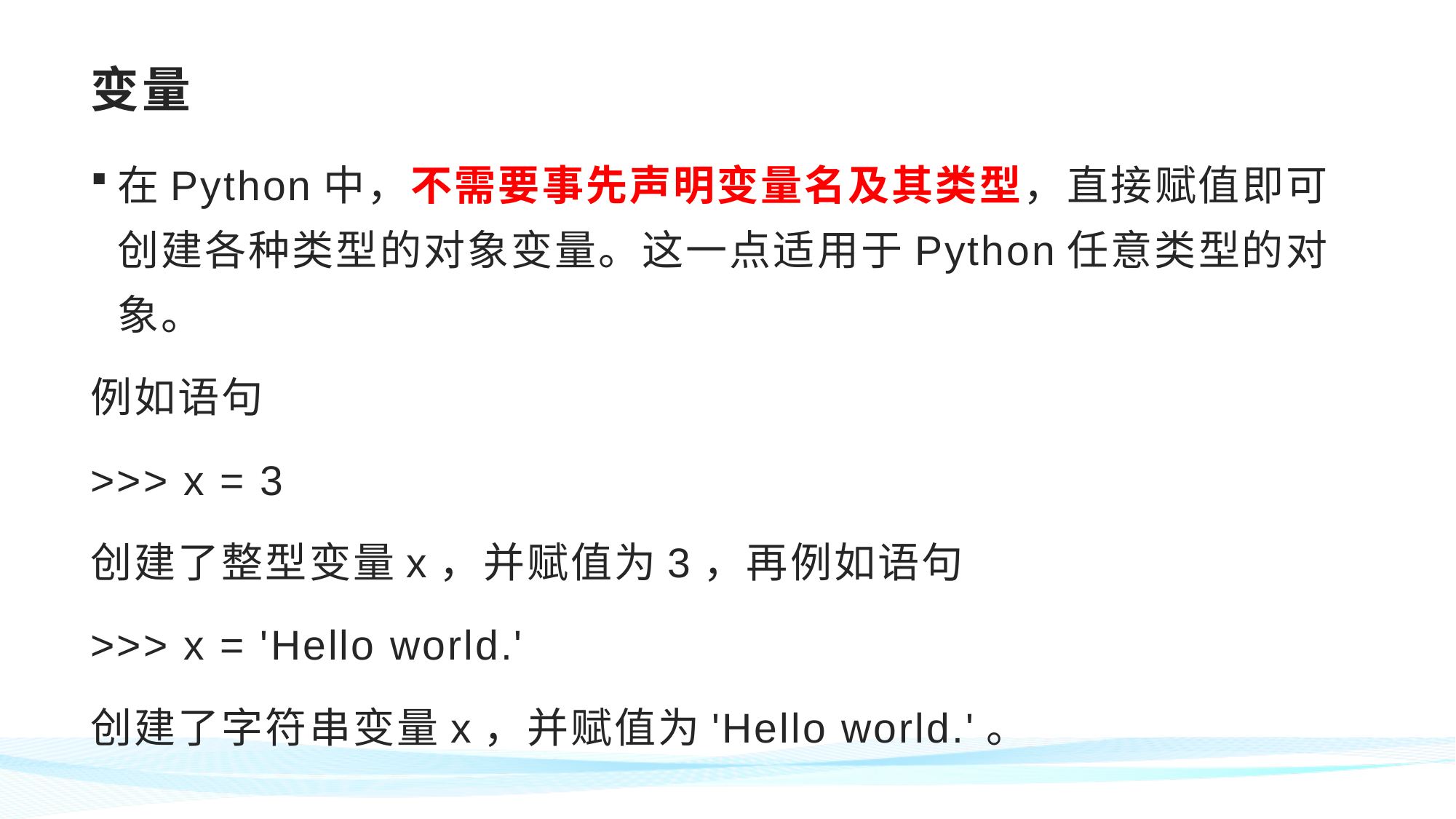

# 变量
在Python中，不需要事先声明变量名及其类型，直接赋值即可创建各种类型的对象变量。这一点适用于Python任意类型的对象。
例如语句
>>> x = 3
创建了整型变量x，并赋值为3，再例如语句
>>> x = 'Hello world.'
创建了字符串变量x，并赋值为'Hello world.'。